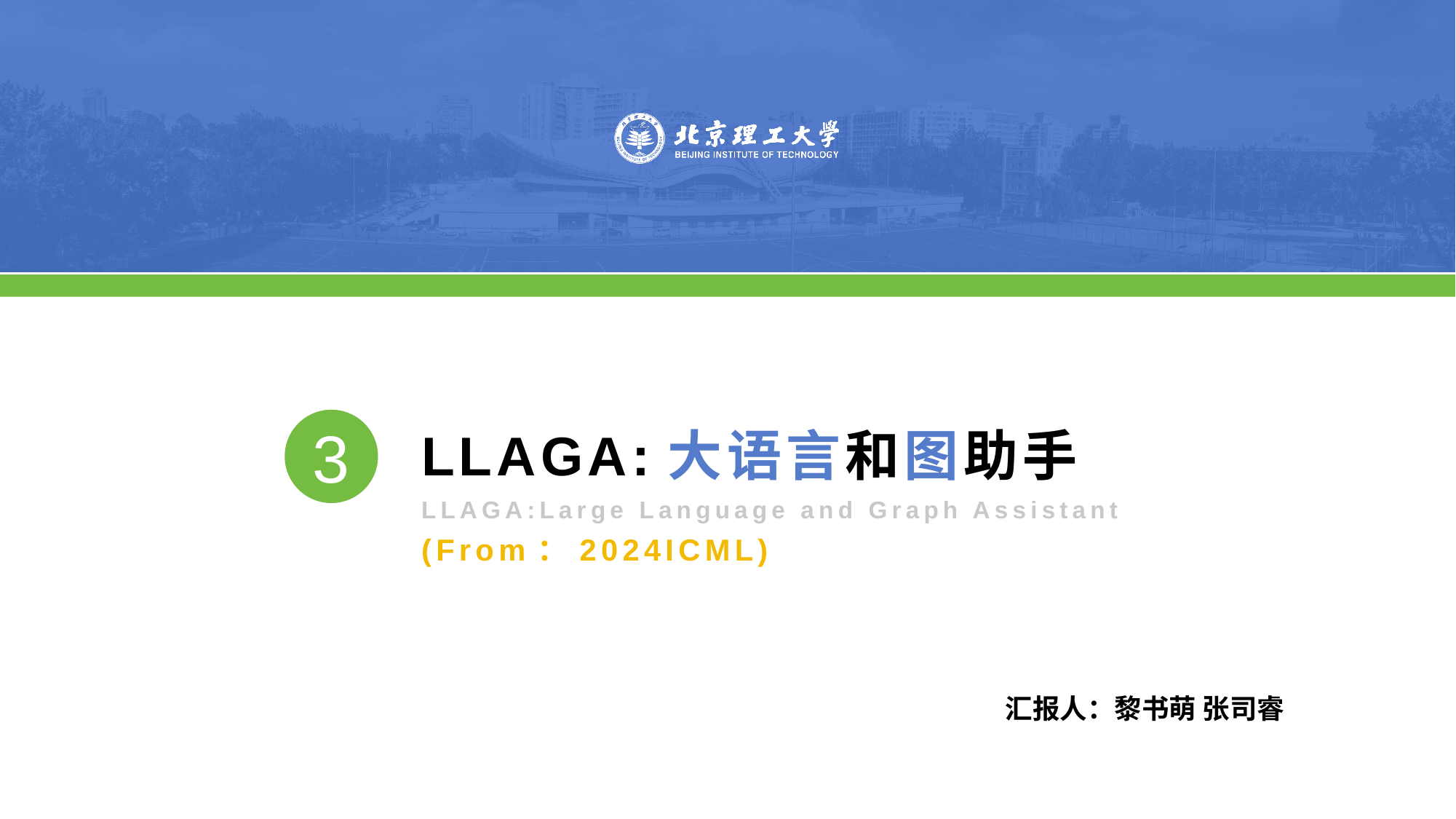

3
LLAGA:大语言和图助手
LLAGA:Large Language and Graph Assistant
(From：2024ICML)
汇报人：黎书萌 张司睿